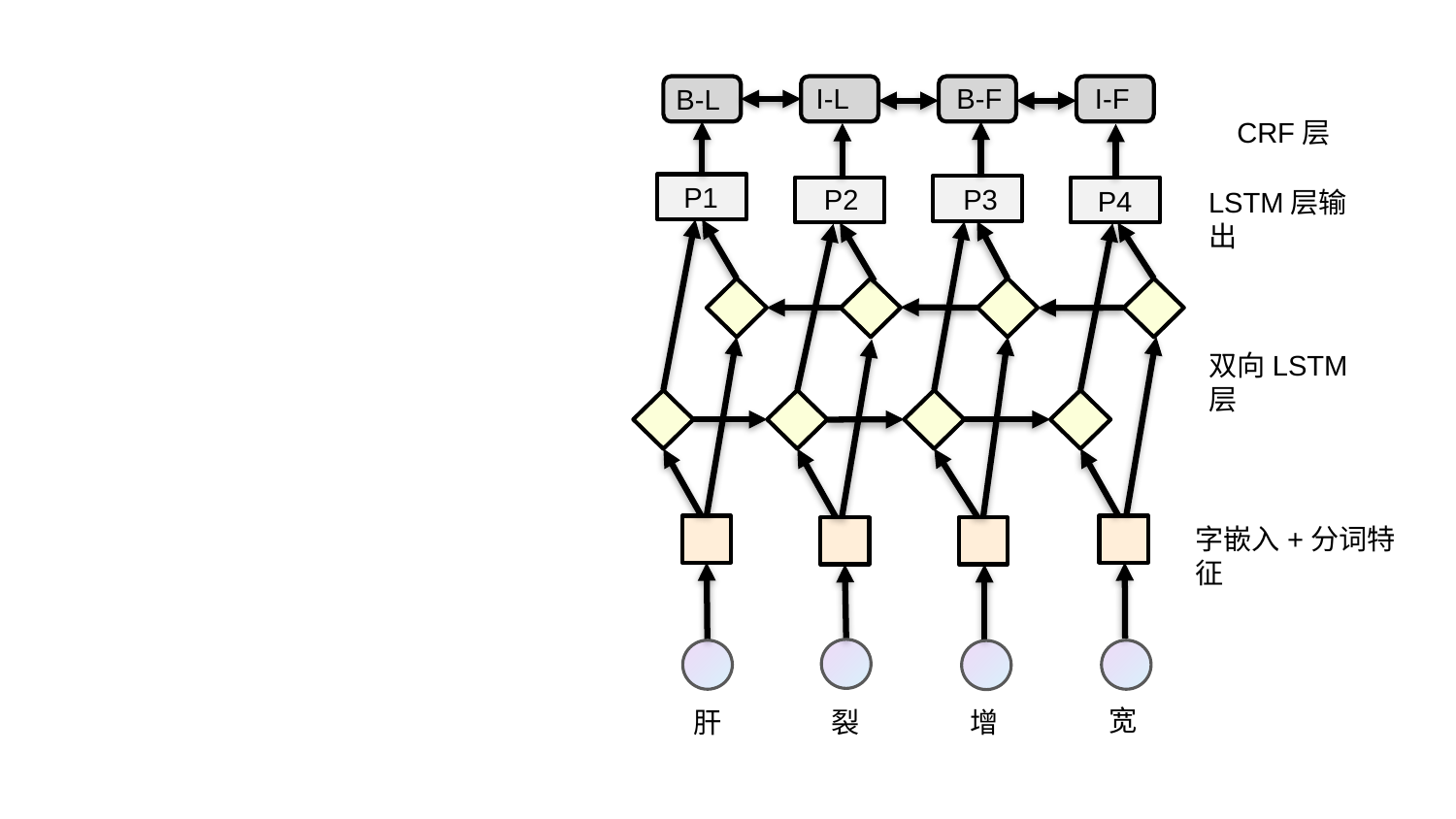

I-F
B-F
I-L
B-L

CRF层
P1
P2
P3
P4
LSTM层输出
双向LSTM层
字嵌入+分词特征
宽
肝
裂
增